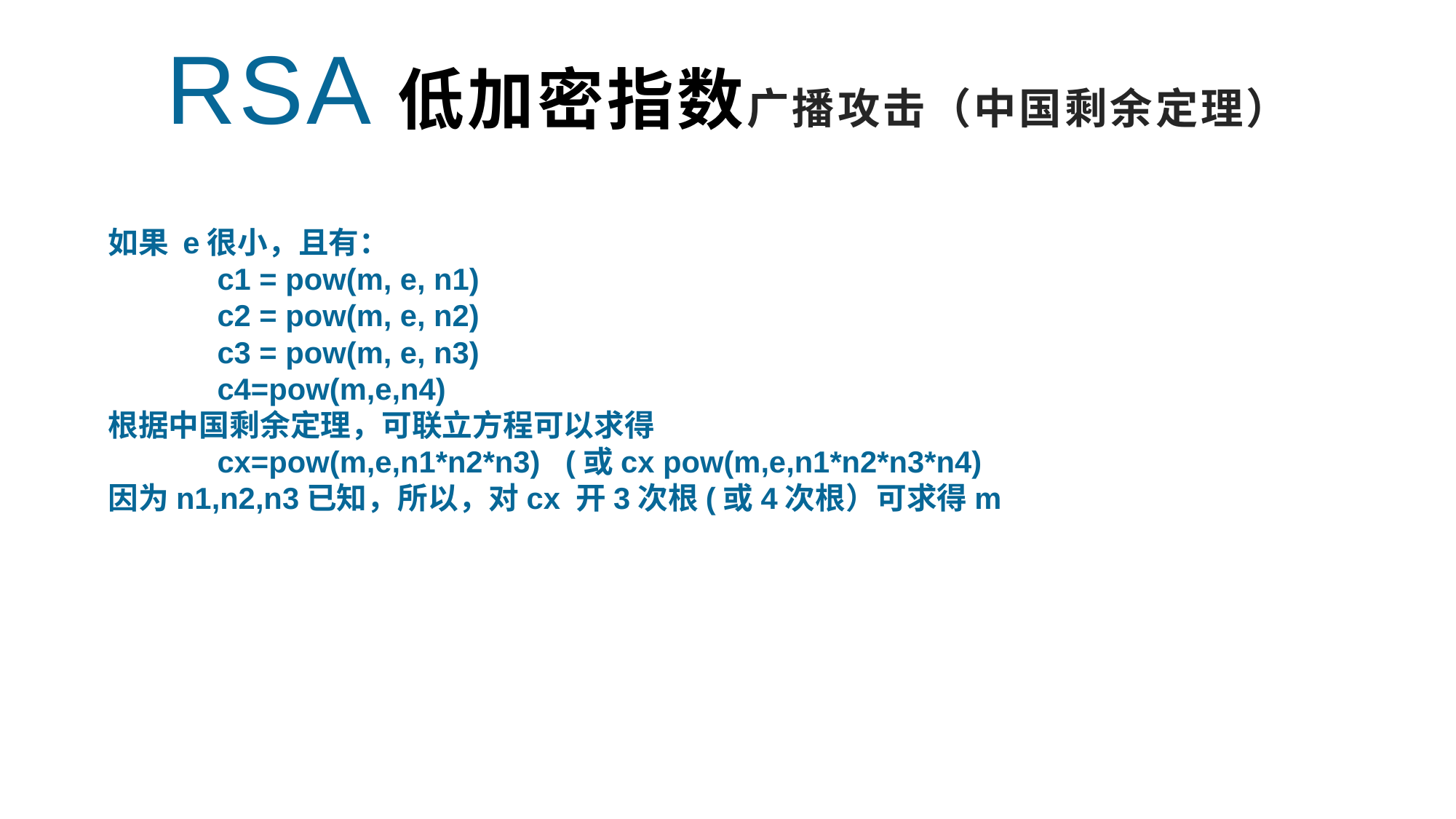

RSA低加密指数广播攻击（中国剩余定理）
如果 e很小，且有：
	c1 = pow(m, e, n1)
	c2 = pow(m, e, n2)
	c3 = pow(m, e, n3)
	c4=pow(m,e,n4)
根据中国剩余定理，可联立方程可以求得
	cx=pow(m,e,n1*n2*n3)   (或cx pow(m,e,n1*n2*n3*n4)
因为n1,n2,n3已知，所以，对cx 开3次根(或4次根）可求得m